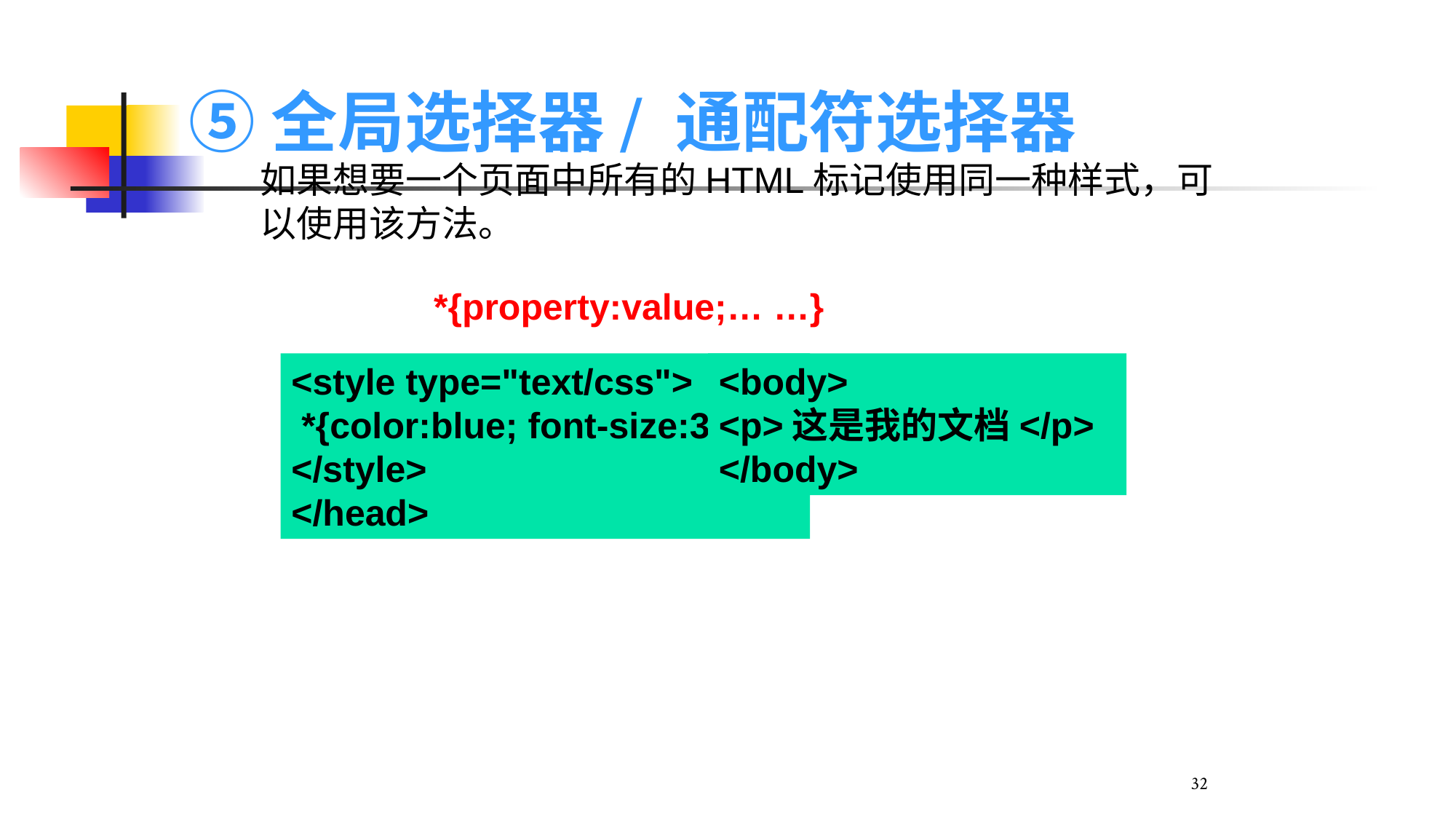

# ⑤全局选择器/通配符选择器
如果想要一个页面中所有的HTML标记使用同一种样式，可以使用该方法。
*{property:value;… …}
<style type="text/css">
 *{color:blue; font-size:30px;}
</style>
</head>
<body>
<p>这是我的文档</p>
</body>
32